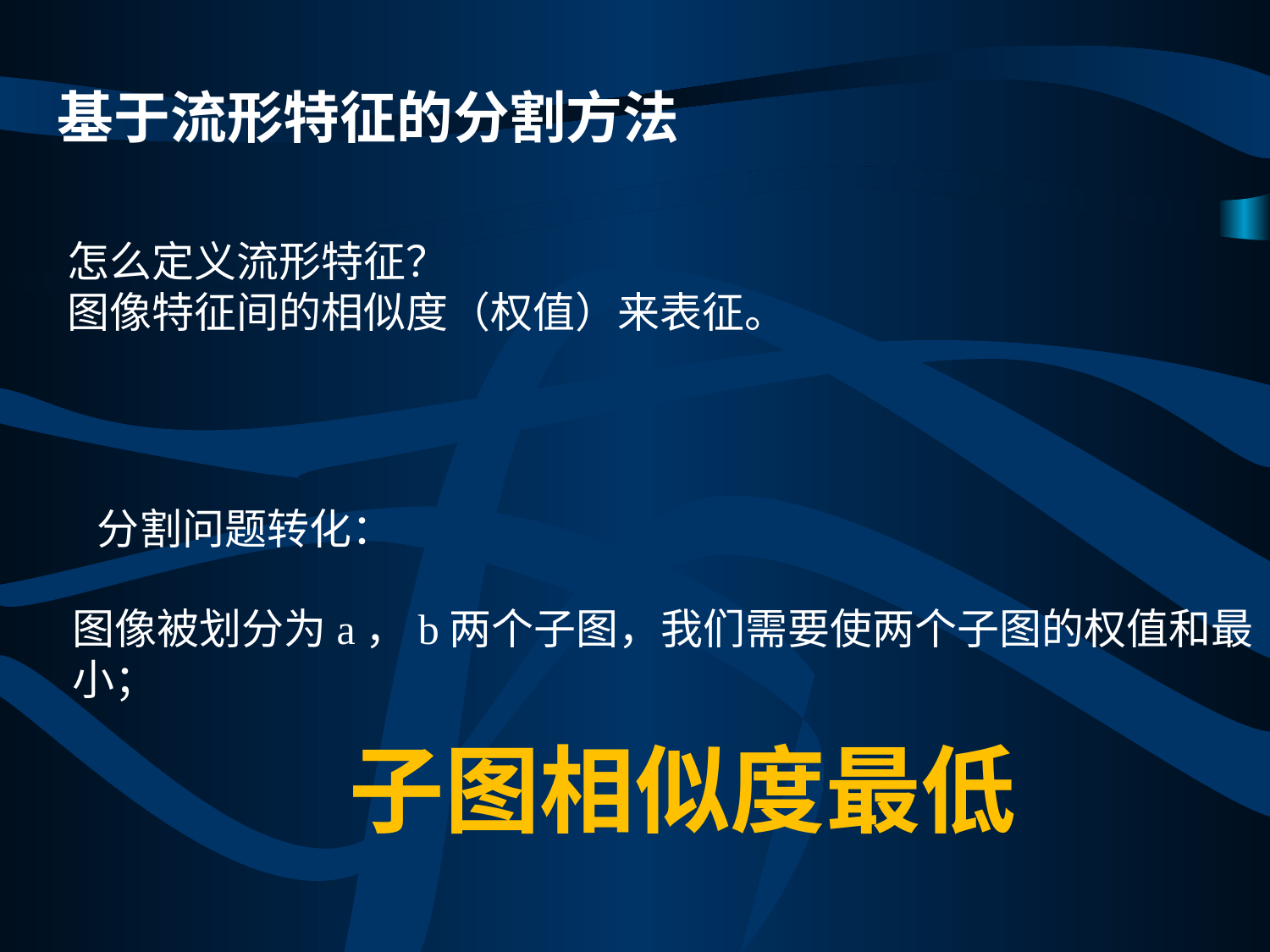

基于流形特征的分割方法
怎么定义流形特征？
图像特征间的相似度（权值）来表征。
分割问题转化：
图像被划分为a，b两个子图，我们需要使两个子图的权值和最小；
子图相似度最低